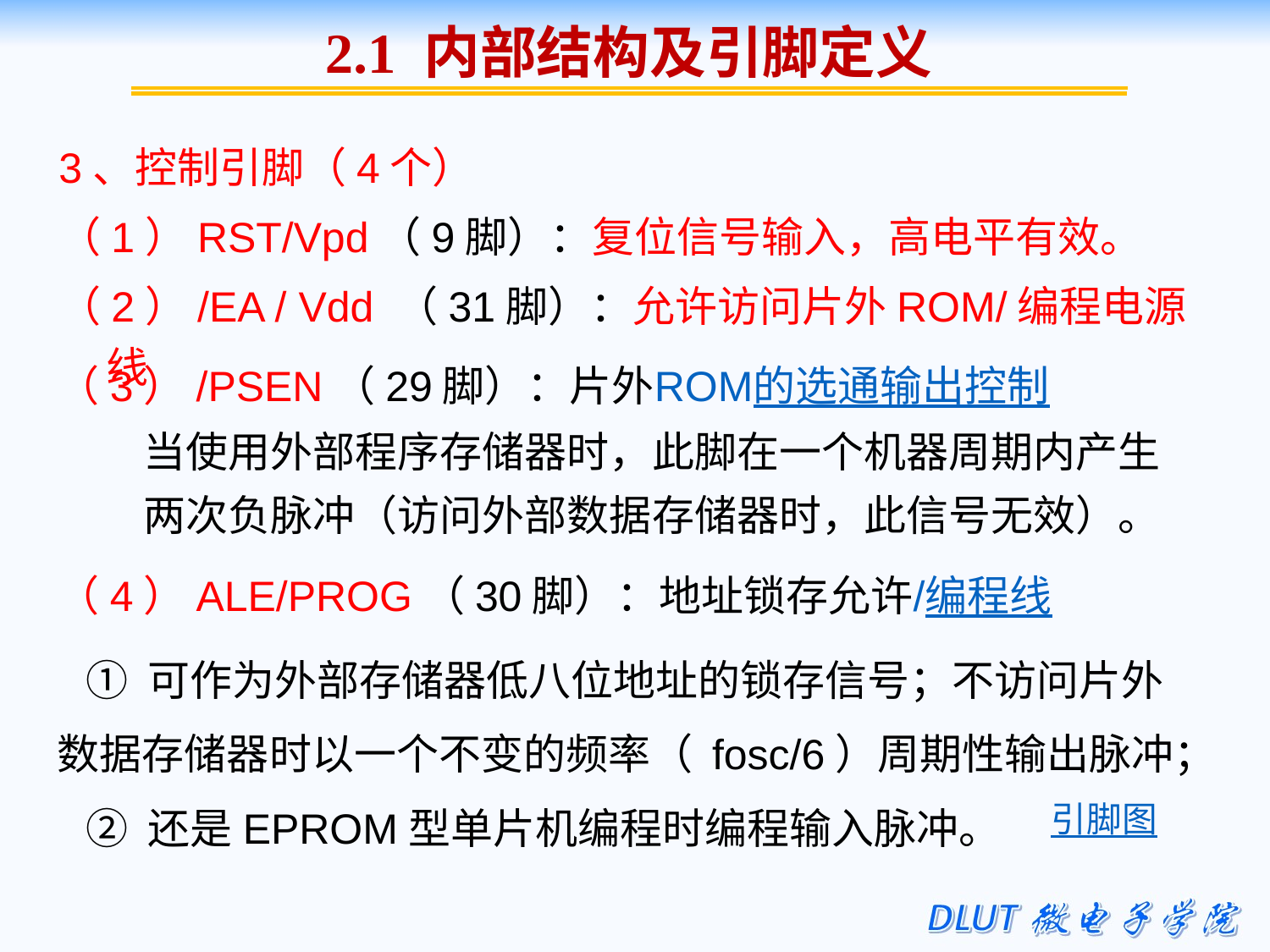

2.1 内部结构及引脚定义
3、控制引脚（4个）
（1）RST/Vpd（9脚）：复位信号输入，高电平有效。
（2）/EA / Vdd （31脚）：允许访问片外ROM/编程电源线
（3）/PSEN（29脚）：片外ROM的选通输出控制
        当使用外部程序存储器时，此脚在一个机器周期内产生
        两次负脉冲（访问外部数据存储器时，此信号无效）。
（4）ALE/PROG（30脚）：地址锁存允许/编程线
   ① 可作为外部存储器低八位地址的锁存信号；不访问片外
数据存储器时以一个不变的频率（ fosc/6）周期性输出脉冲；
   ② 还是EPROM型单片机编程时编程输入脉冲。
引脚图